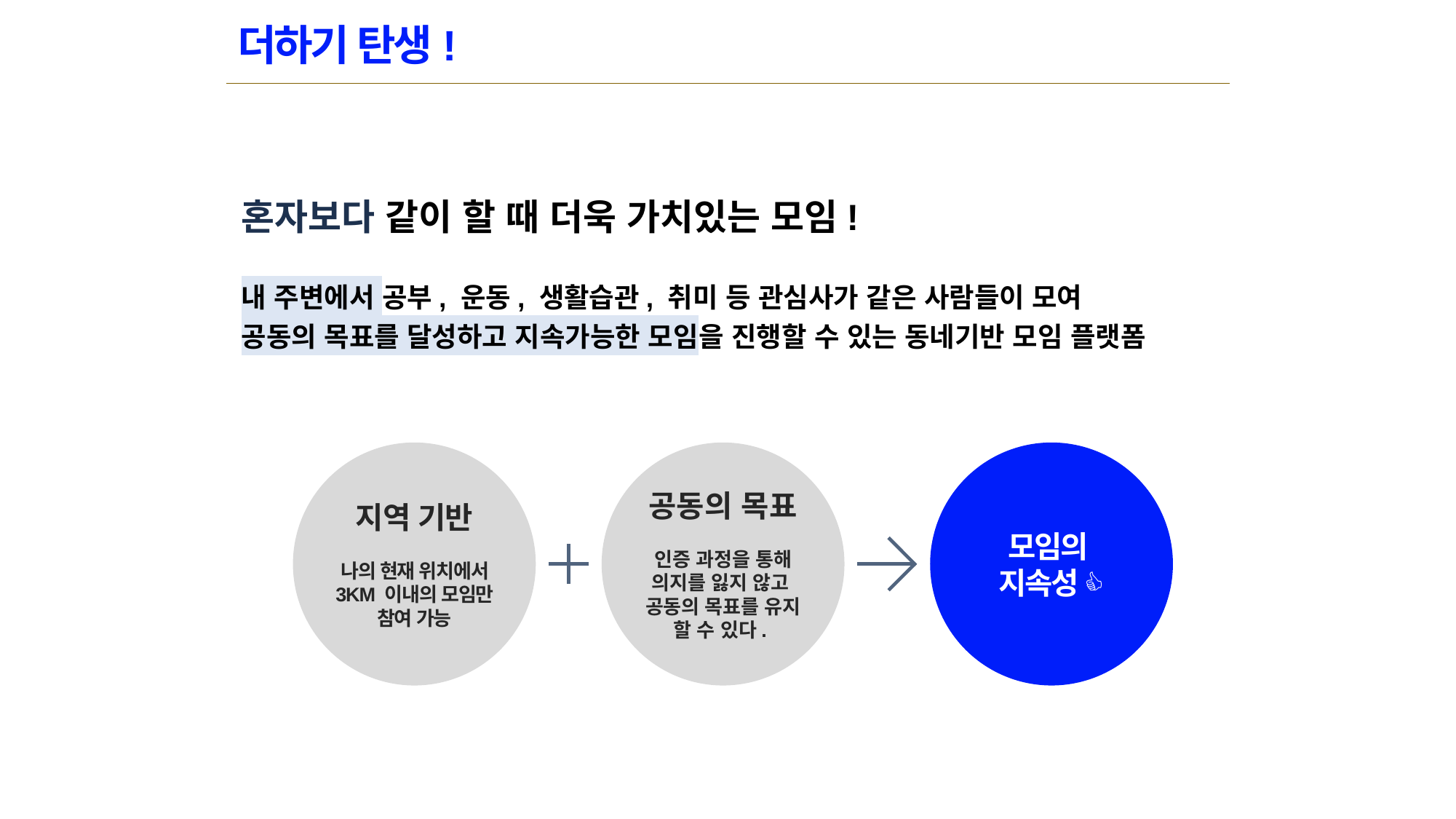

# 더하기 탄생!

혼자보다 같이 할 때 더욱 가치있는 모임!

내 주변에서 공부, 운동, 생활습관, 취미 등 관심사가 같은 사람들이 모여
공동의 목표를 달성하고 지속가능한 모임을 진행할 수 있는 동네기반 모임 플랫폼

지역 기반

나의 현재 위치에서 3KM 이내의 모임만 참여 가능
공동의 목표

인증 과정을 통해
의지를 잃지 않고
공동의 목표를 유지
할 수 있다.
모임의
지속성 👍